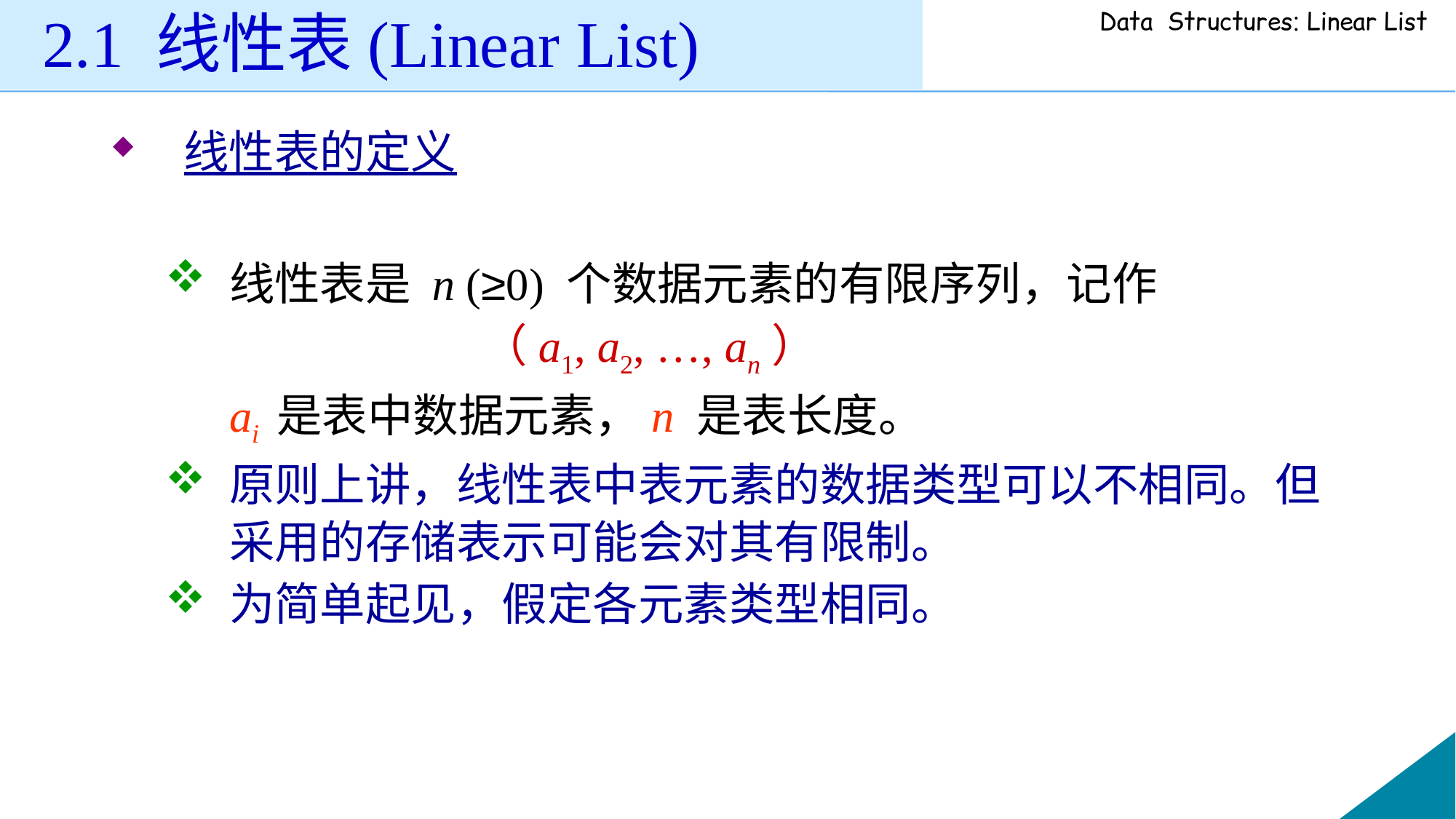

# 2.1 线性表(Linear List)
线性表的定义

线性表是 n (≥0) 个数据元素的有限序列，记作
                              （a1, a2, …, an）
    	ai 是表中数据元素，n 是表长度。
原则上讲，线性表中表元素的数据类型可以不相同。但采用的存储表示可能会对其有限制。
为简单起见，假定各元素类型相同。